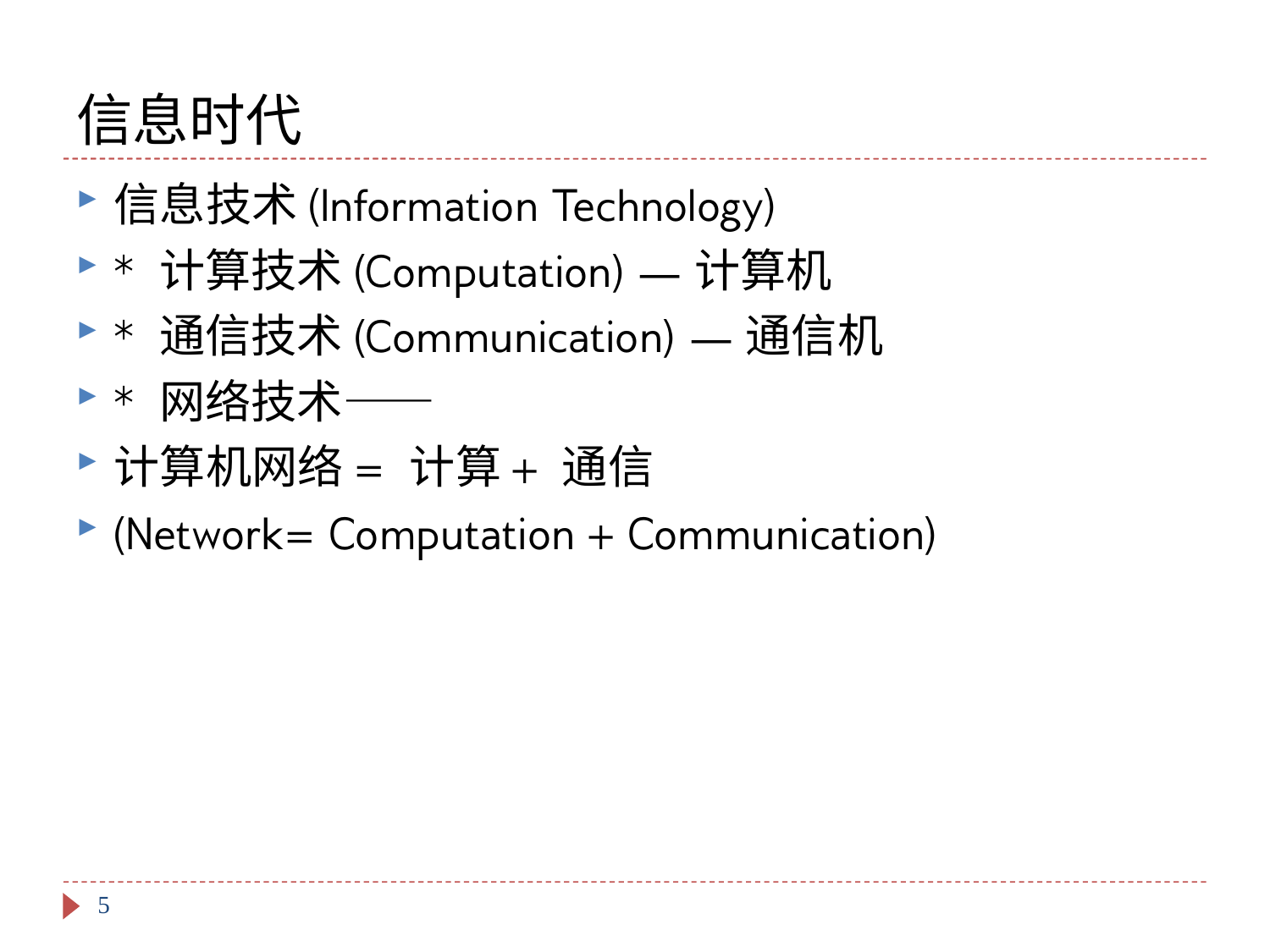

# 信息时代
信息技术(Information Technology)
* 计算技术(Computation) —计算机
* 通信技术(Communication) —通信机
* 网络技术——
计算机网络= 计算+ 通信
(Network= Computation + Communication)

5